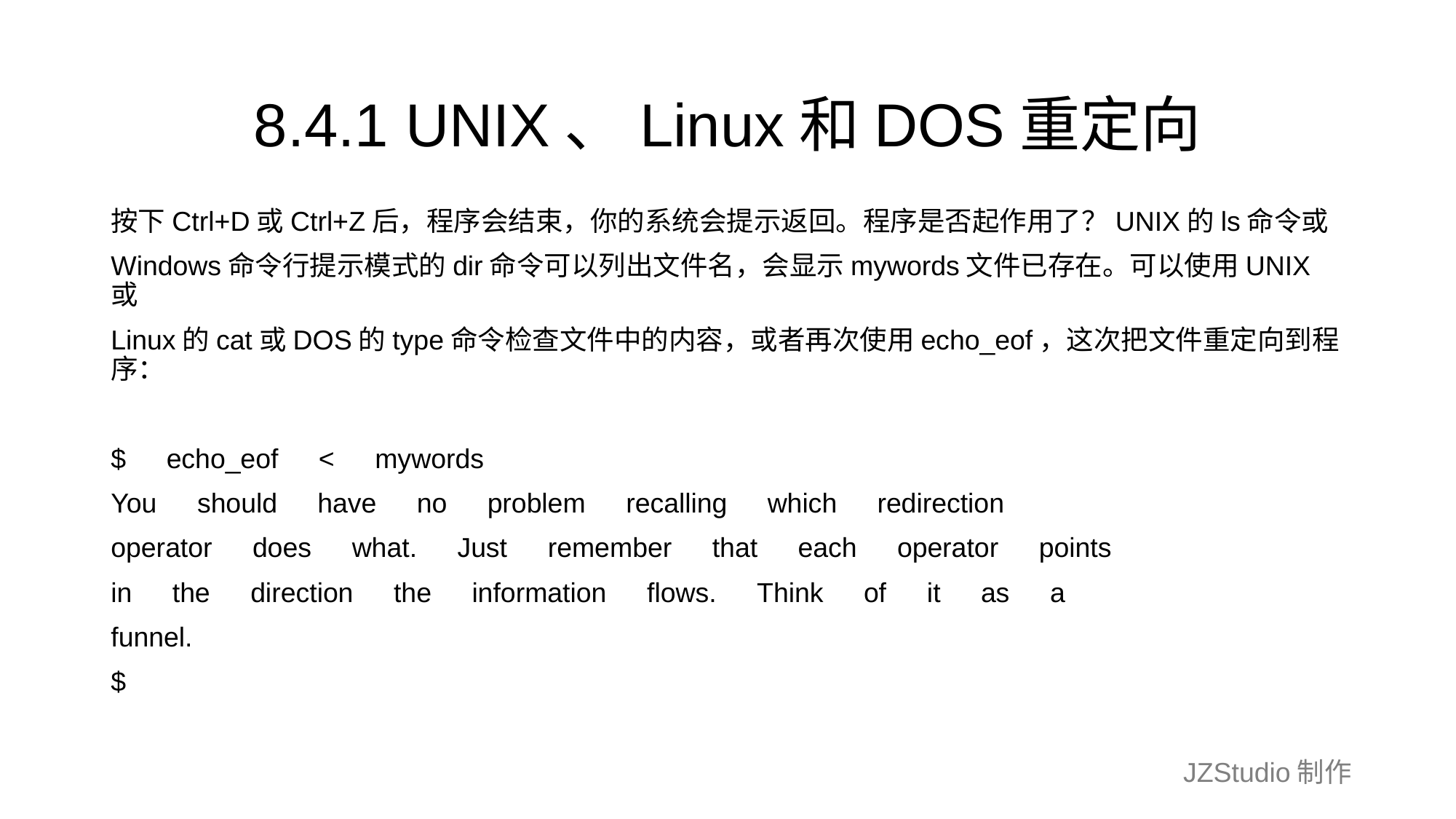

# 8.4.1 UNIX、Linux和DOS重定向
按下Ctrl+D或Ctrl+Z后，程序会结束，你的系统会提示返回。程序是否起作用了？UNIX的ls命令或
Windows命令行提示模式的dir命令可以列出文件名，会显示mywords文件已存在。可以使用UNIX或
Linux的cat或DOS的type命令检查文件中的内容，或者再次使用echo_eof，这次把文件重定向到程序：

$　echo_eof　<　mywords
You　should　have　no　problem　recalling　which　redirection
operator　does　what.　Just　remember　that　each　operator　points
in　the　direction　the　information　flows.　Think　of　it　as　a
funnel.
$